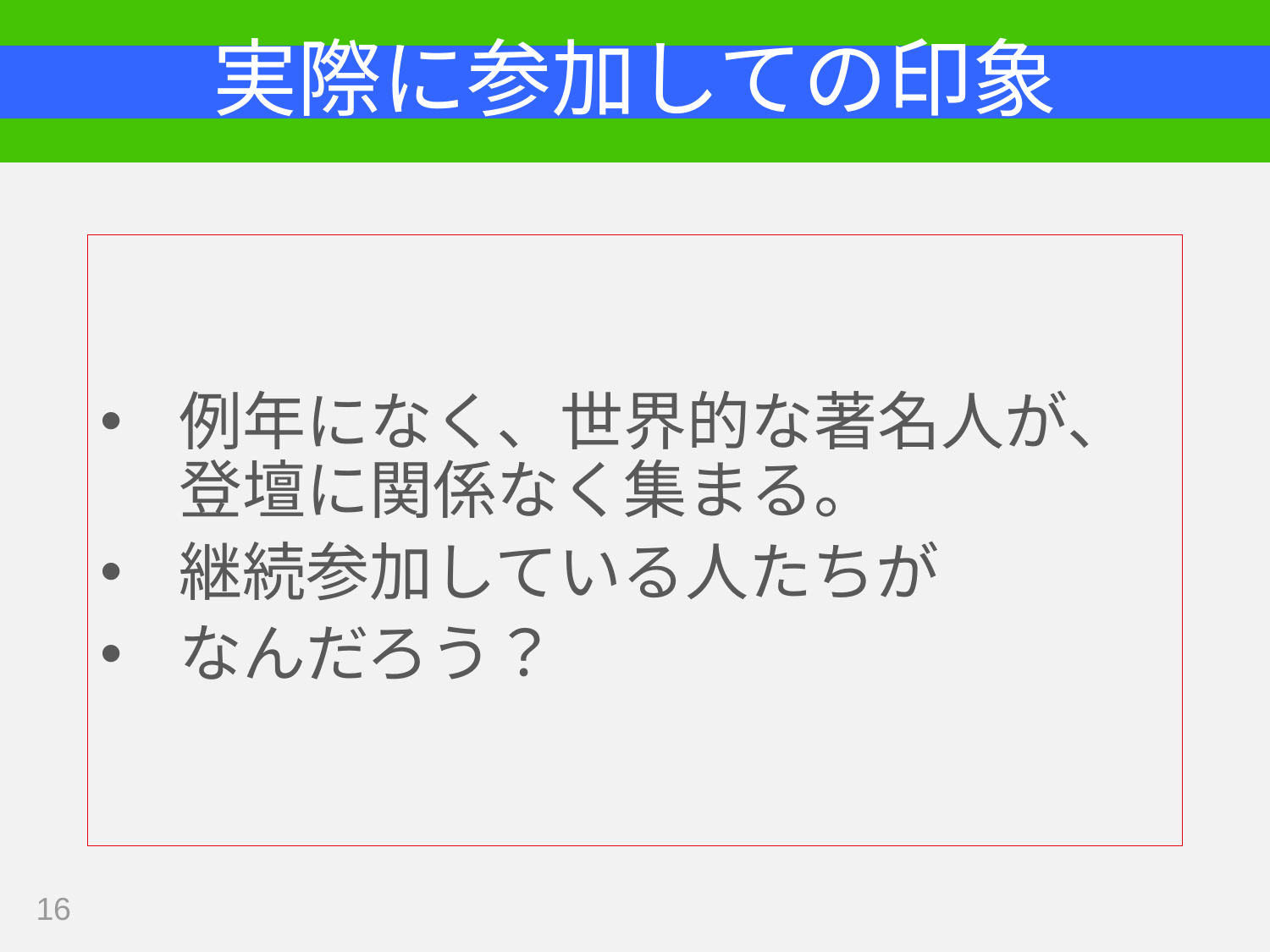

# 実際に参加しての印象
例年になく、世界的な著名人が、登壇に関係なく集まる。
継続参加している人たちが
なんだろう？
16